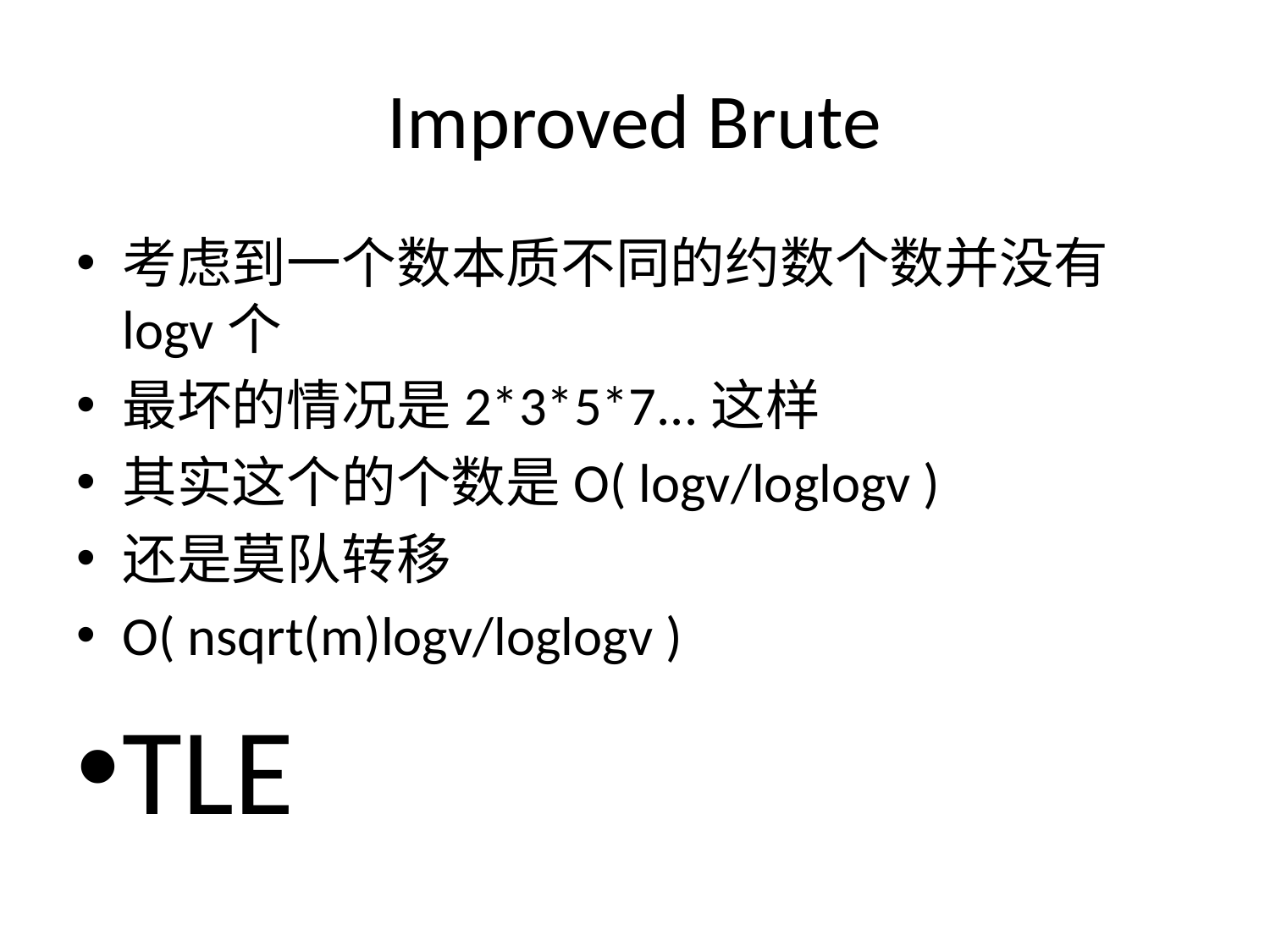

# Improved Brute
考虑到一个数本质不同的约数个数并没有logv个
最坏的情况是2*3*5*7...这样
其实这个的个数是O( logv/loglogv )
还是莫队转移
O( nsqrt(m)logv/loglogv )
TLE